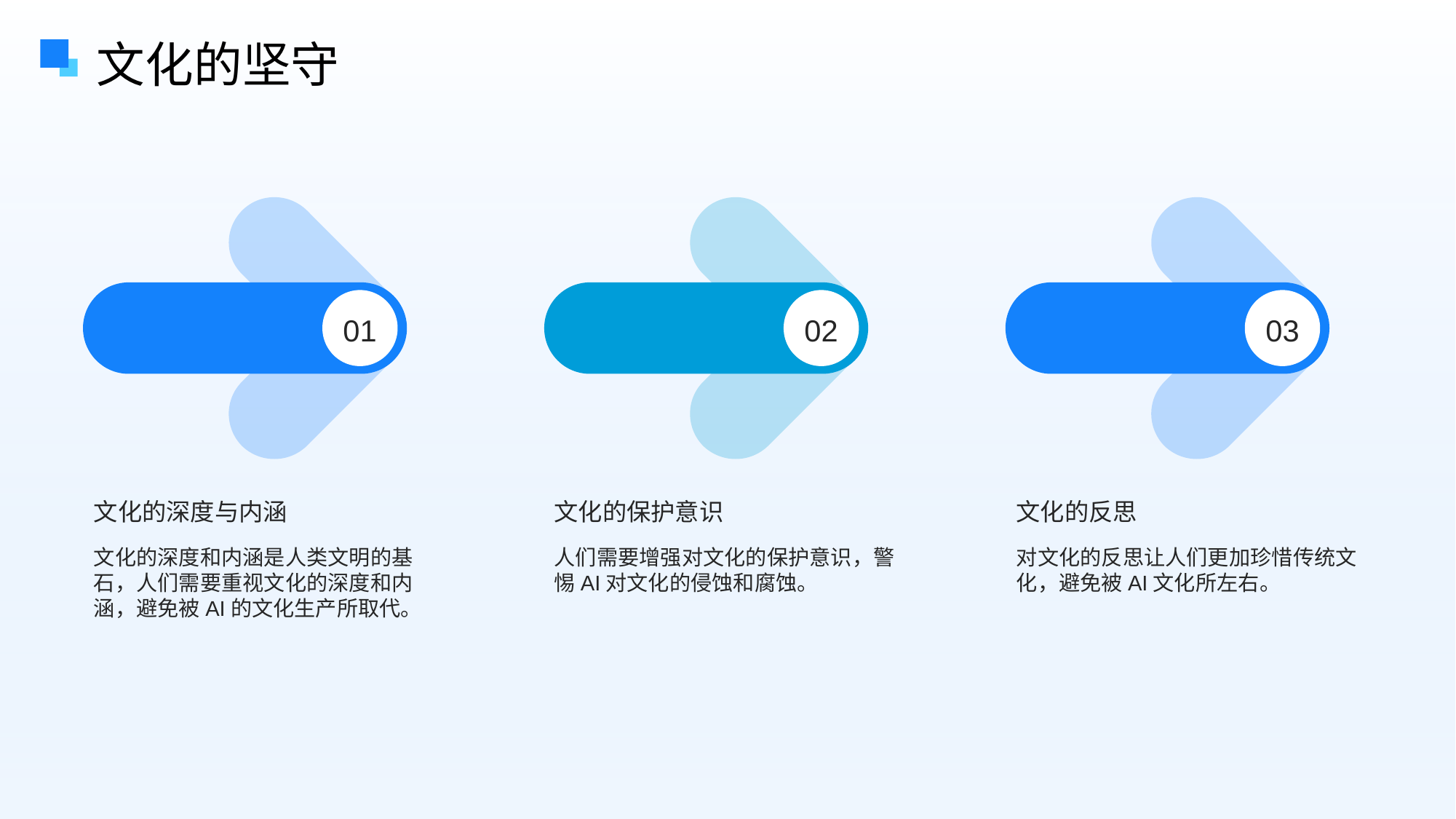

文化的坚守

01
02
03
文化的深度与内涵
文化的保护意识
文化的反思
文化的深度和内涵是人类文明的基石，人们需要重视文化的深度和内涵，避免被AI的文化生产所取代。

人们需要增强对文化的保护意识，警惕AI对文化的侵蚀和腐蚀。

对文化的反思让人们更加珍惜传统文化，避免被AI文化所左右。